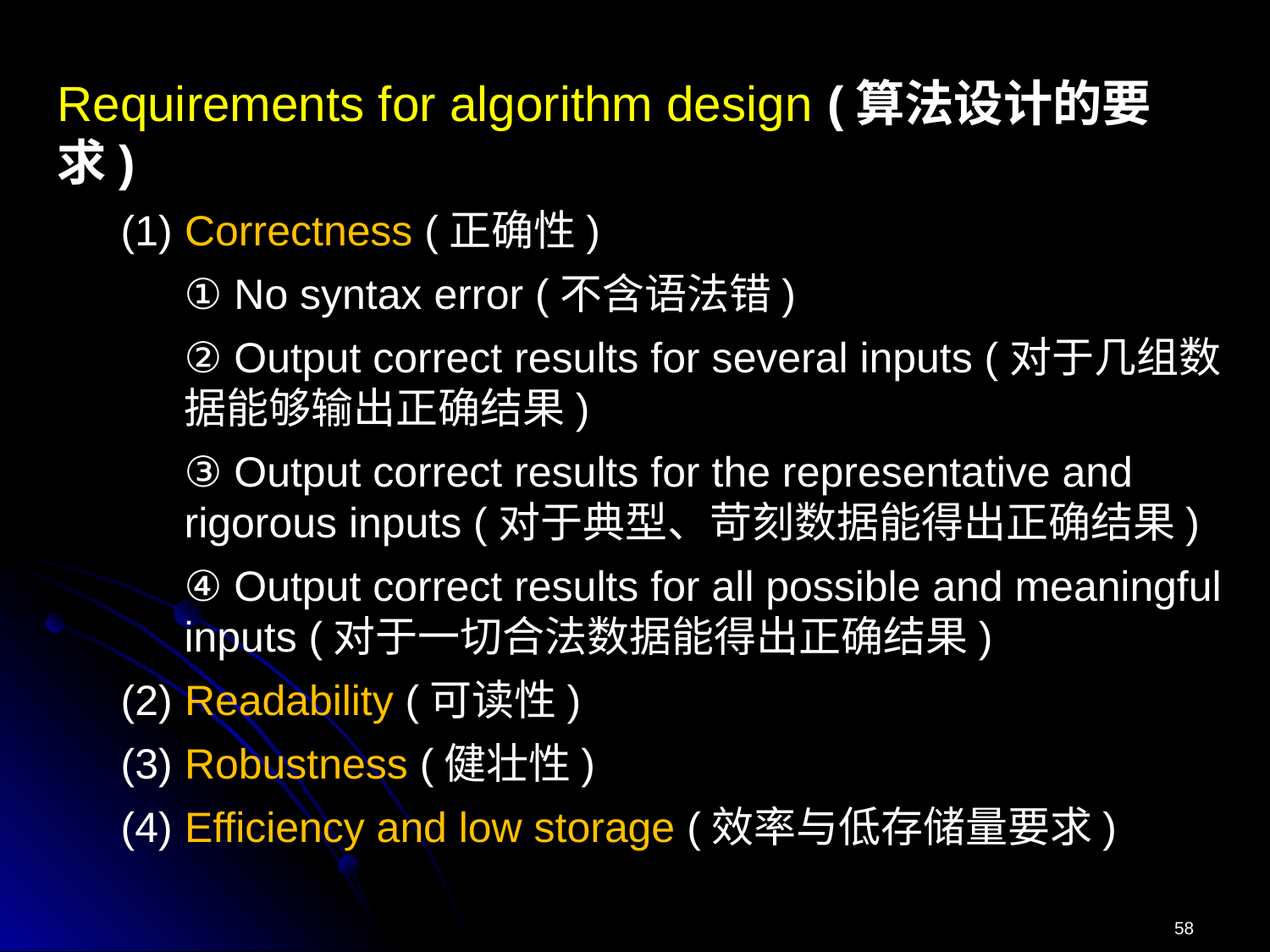

Requirements for algorithm design (算法设计的要求)
(1) Correctness (正确性)
① No syntax error (不含语法错)
② Output correct results for several inputs (对于几组数据能够输出正确结果)
③ Output correct results for the representative and rigorous inputs (对于典型、苛刻数据能得出正确结果)
④ Output correct results for all possible and meaningful inputs (对于一切合法数据能得出正确结果)
(2) Readability (可读性)
(3) Robustness (健壮性)
(4) Efficiency and low storage (效率与低存储量要求)

58